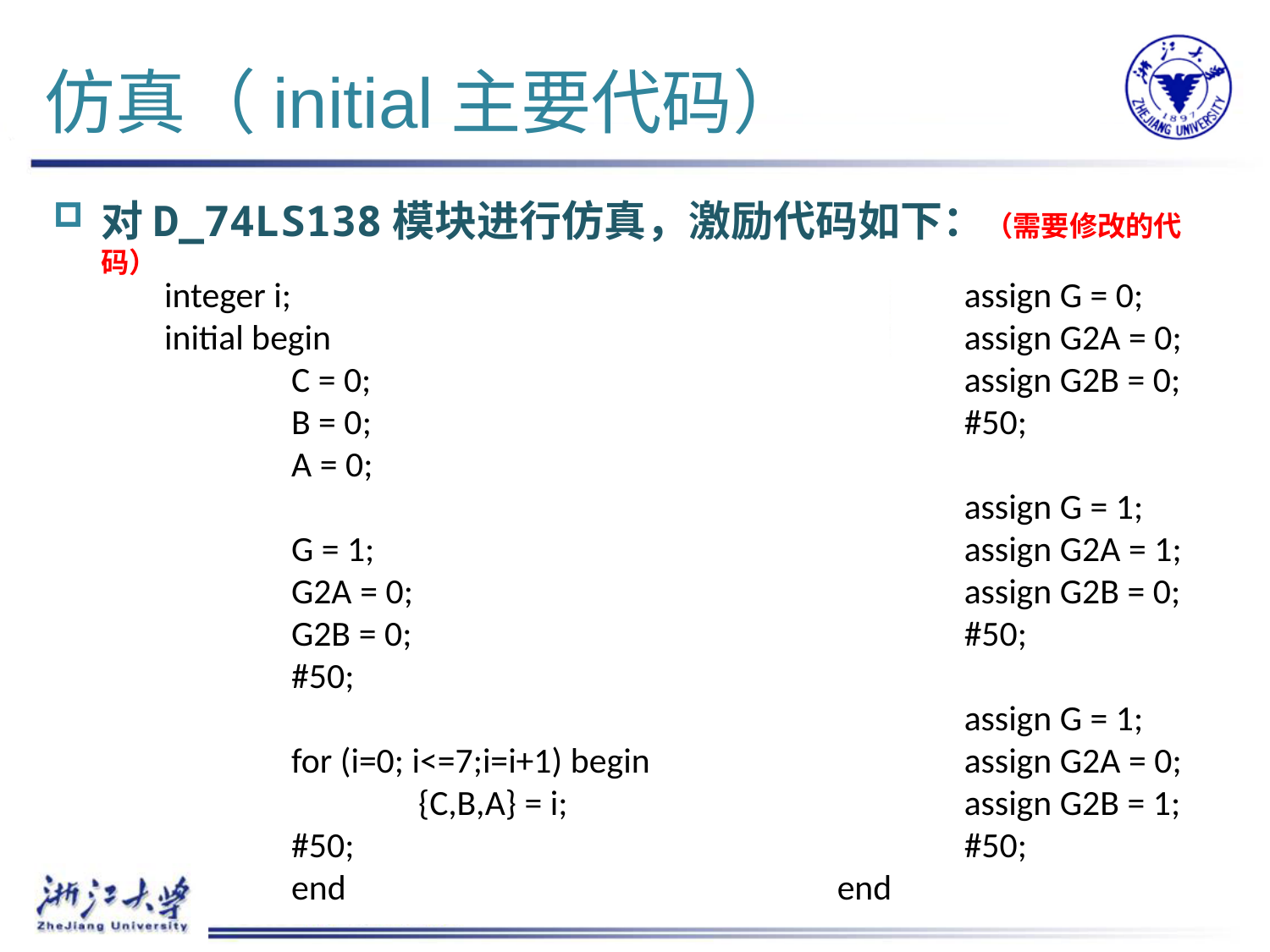

# 仿真（initial主要代码）
对D_74LS138模块进行仿真，激励代码如下：（需要修改的代码）
	integer i;
	initial begin
		C = 0;
		B = 0;
		A = 0;

		G = 1;
		G2A = 0;
		G2B = 0;
		#50;

		for (i=0; i<=7;i=i+1) begin
			{C,B,A} = i;
		#50;
		end
		assign G = 0;
		assign G2A = 0;
		assign G2B = 0;
		#50;

		assign G = 1;
		assign G2A = 1;
		assign G2B = 0;
		#50;

		assign G = 1;
		assign G2A = 0;
		assign G2B = 1;
		#50;
	end